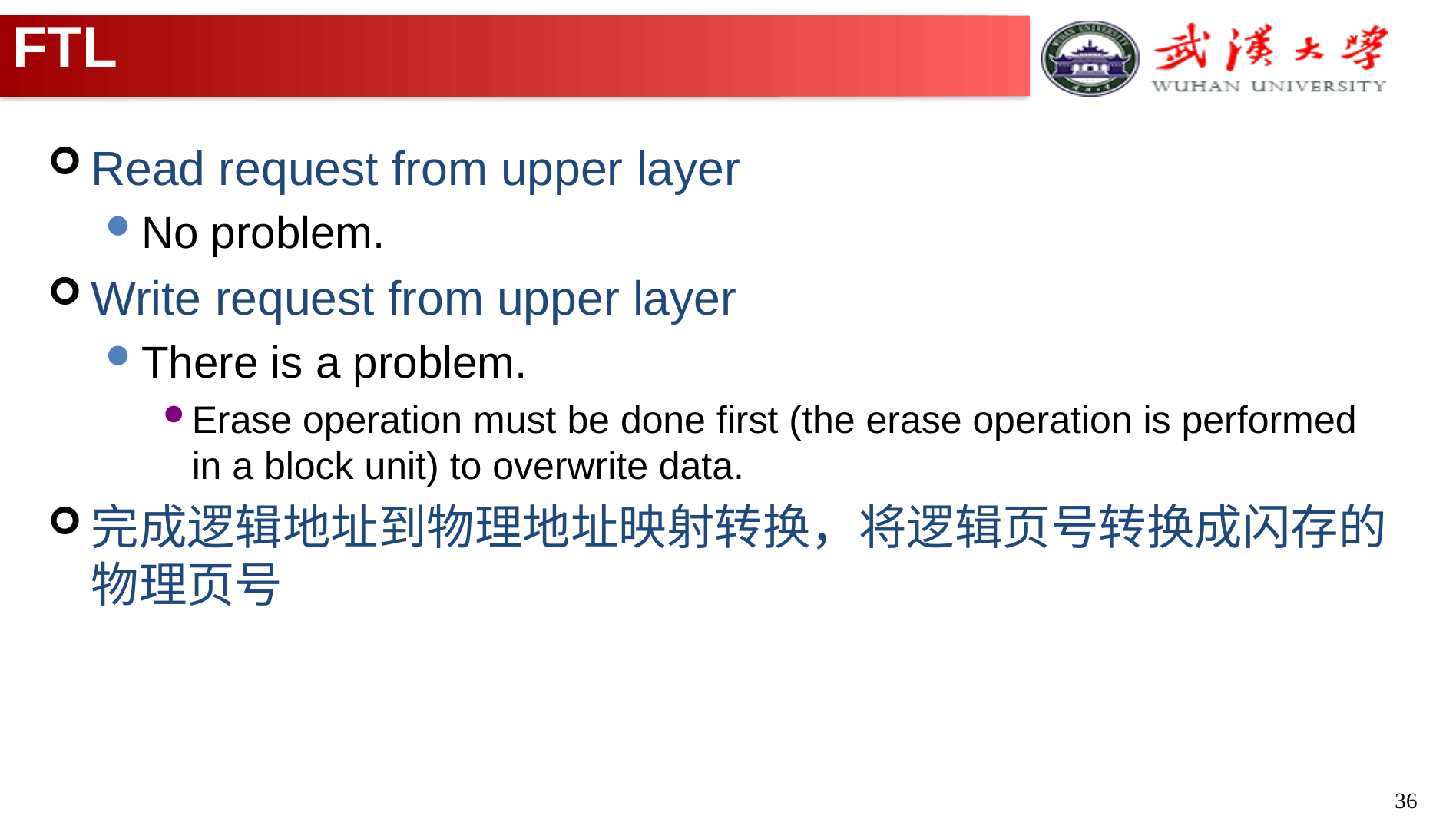

# FTL
Read request from upper layer
No problem.
Write request from upper layer
There is a problem.
Erase operation must be done first (the erase operation is performed in a block unit) to overwrite data.
完成逻辑地址到物理地址映射转换，将逻辑页号转换成闪存的物理页号